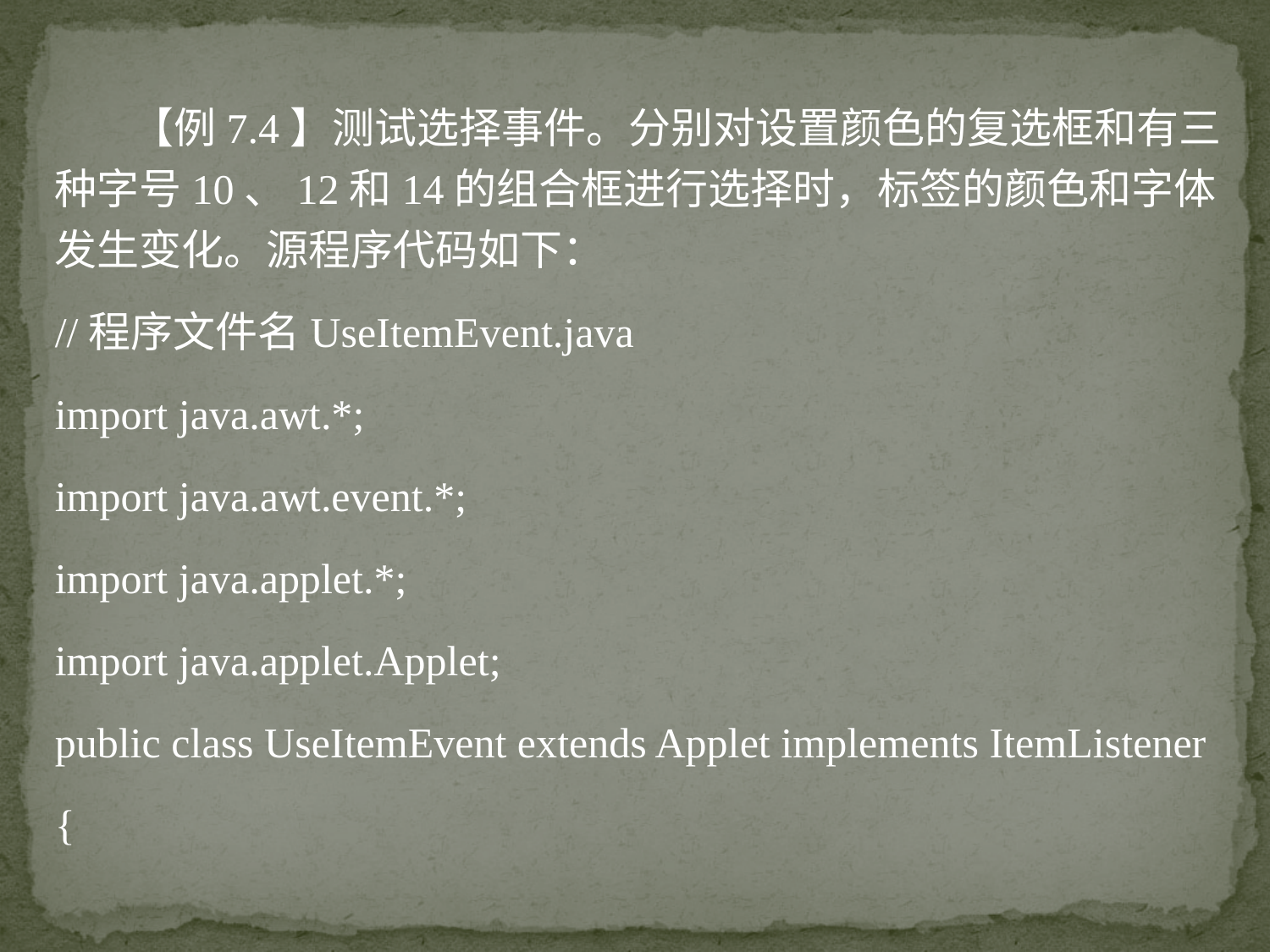

【例7.4】测试选择事件。分别对设置颜色的复选框和有三种字号10、12和14的组合框进行选择时，标签的颜色和字体发生变化。源程序代码如下：
//程序文件名UseItemEvent.java
import java.awt.*;
import java.awt.event.*;
import java.applet.*;
import java.applet.Applet;
public class UseItemEvent extends Applet implements ItemListener
{